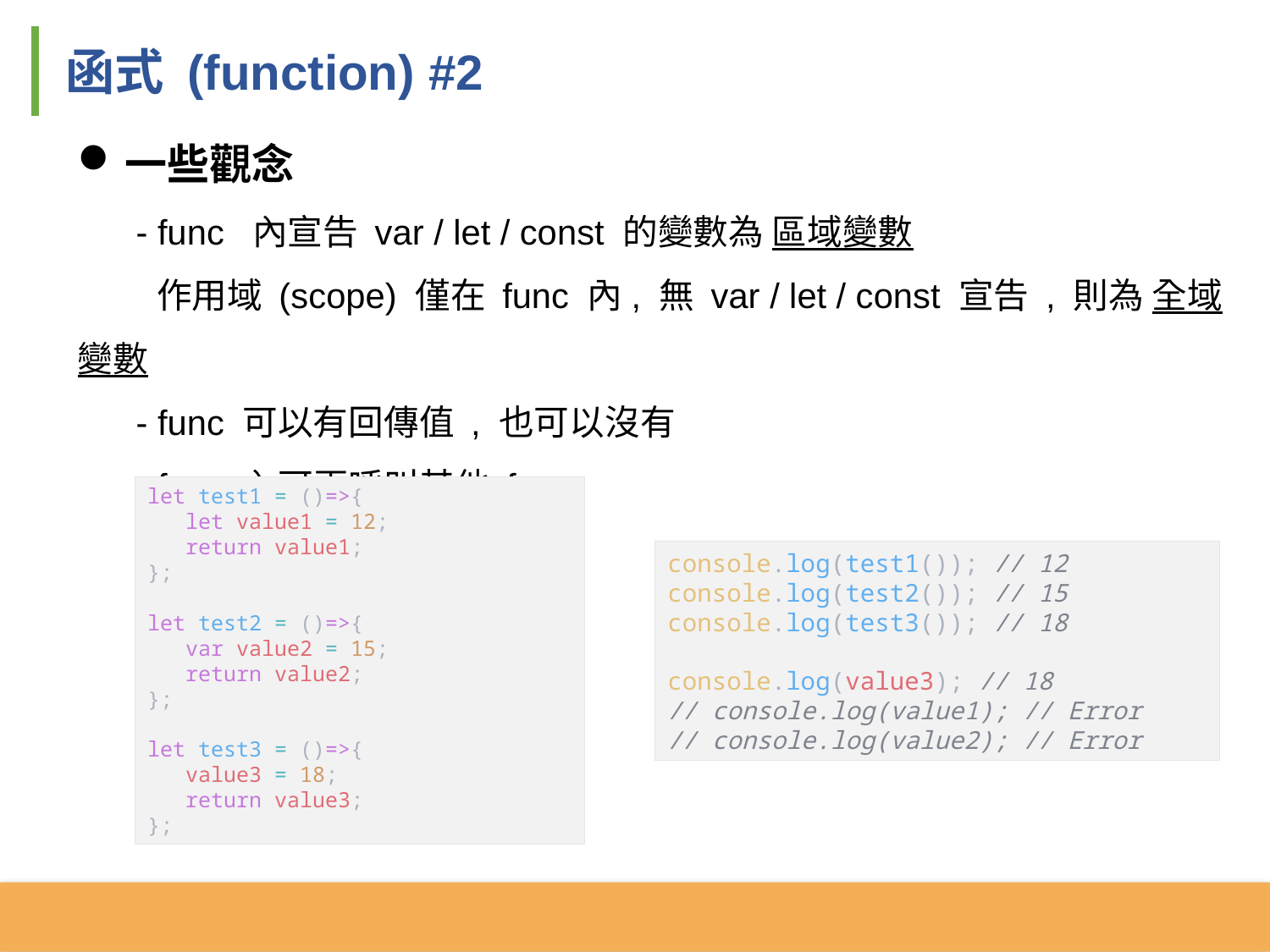

函式 (function) #2
一些觀念
      - func  內宣告 var / let / const 的變數為 區域變數
         作用域 (scope) 僅在 func 內, 無 var / let / const 宣告 , 則為 全域變數
      - func 可以有回傳值 , 也可以沒有
      - func 內可再呼叫其他 func
let test1 = ()=>{
   let value1 = 12;
   return value1;
};
let test2 = ()=>{
   var value2 = 15;
   return value2;
};
let test3 = ()=>{
   value3 = 18;
   return value3;
};
console.log(test1()); // 12
console.log(test2()); // 15
console.log(test3()); // 18
console.log(value3); // 18
// console.log(value1); // Error
// console.log(value2); // Error